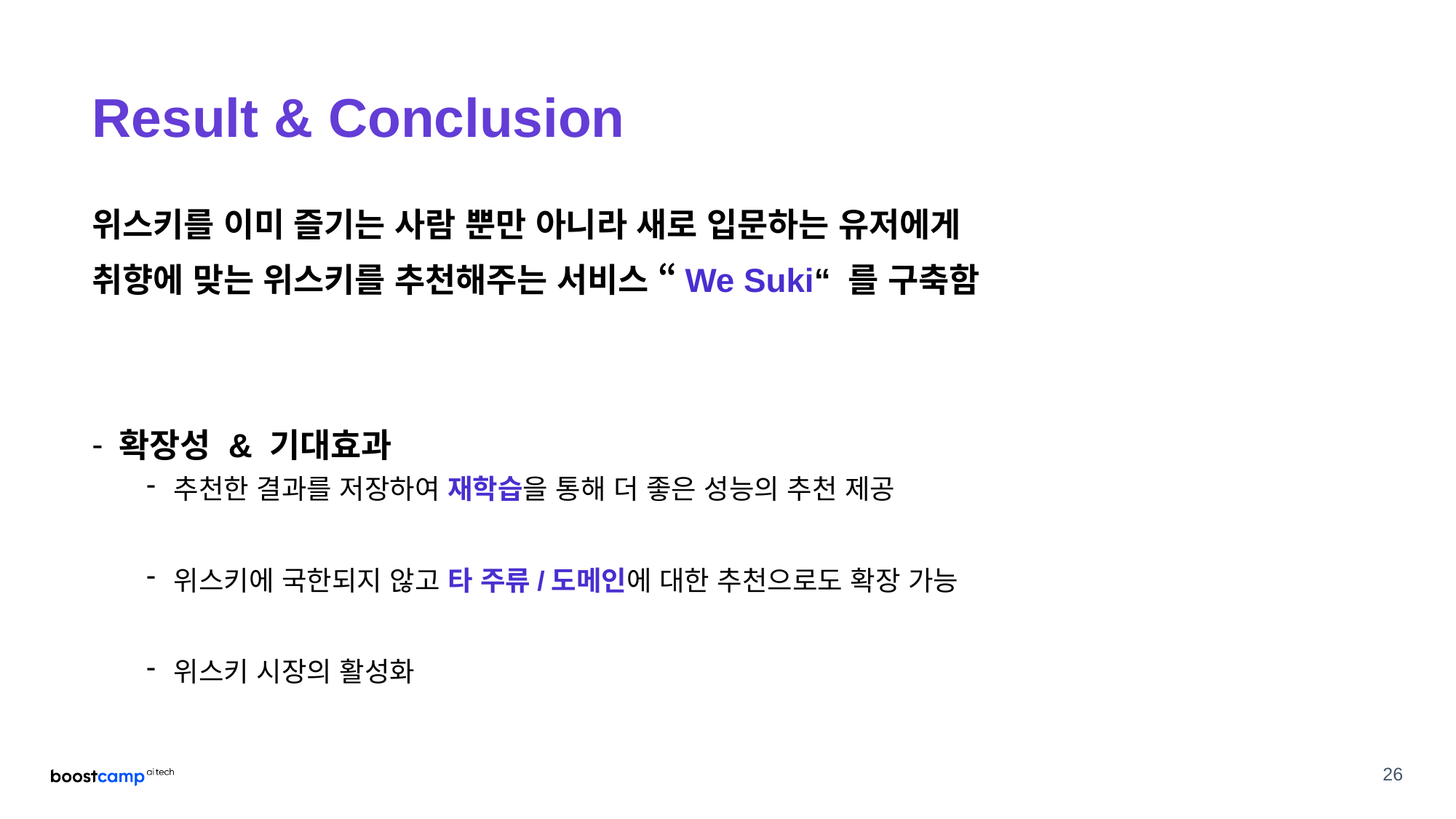

# Result & Conclusion
위스키를 이미 즐기는 사람 뿐만 아니라 새로 입문하는 유저에게
취향에 맞는 위스키를 추천해주는 서비스 “We Suki“ 를 구축함

확장성 & 기대효과
추천한 결과를 저장하여 재학습을 통해 더 좋은 성능의 추천 제공

위스키에 국한되지 않고 타 주류/도메인에 대한 추천으로도 확장 가능

위스키 시장의 활성화

26